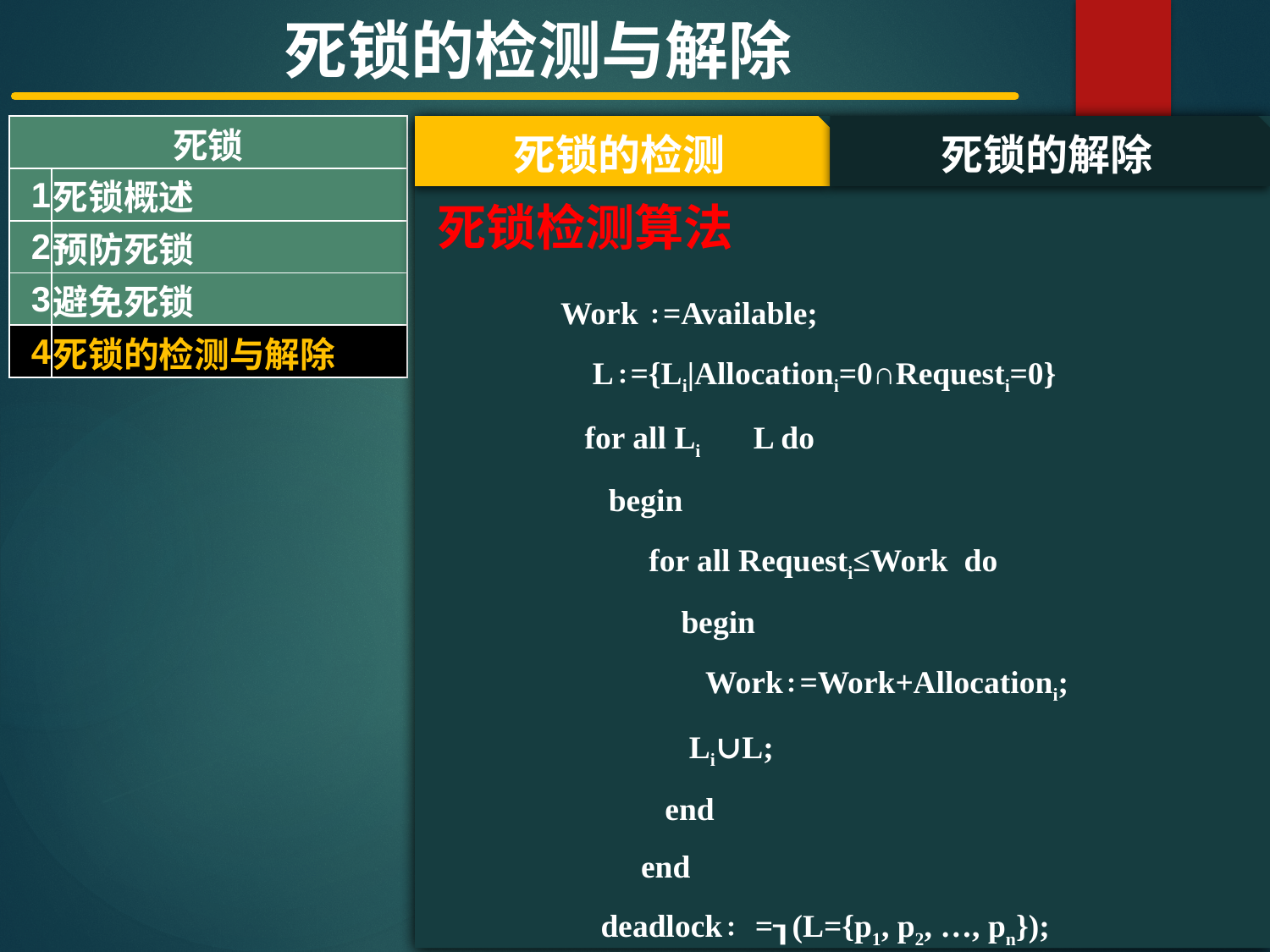

死锁的检测与解除
| 死锁 |  |
| --- | --- |
| 1 | 死锁概述 |
| 2 | 预防死锁 |
| 3 | 避免死锁 |
| 4 | 死锁的检测与解除 |
#
死锁的检测
死锁的解除
死锁检测算法
Work ∶=Available;
    L∶={Li|Allocationi=0∩Requesti=0}
   for all Li       L do
      begin
           for all Requesti≤Work  do
               begin
                  Work∶=Work+Allocationi;
                Li∪L;
             end
          end
     deadlock∶  =┒(L={p1, p2, …, pn});